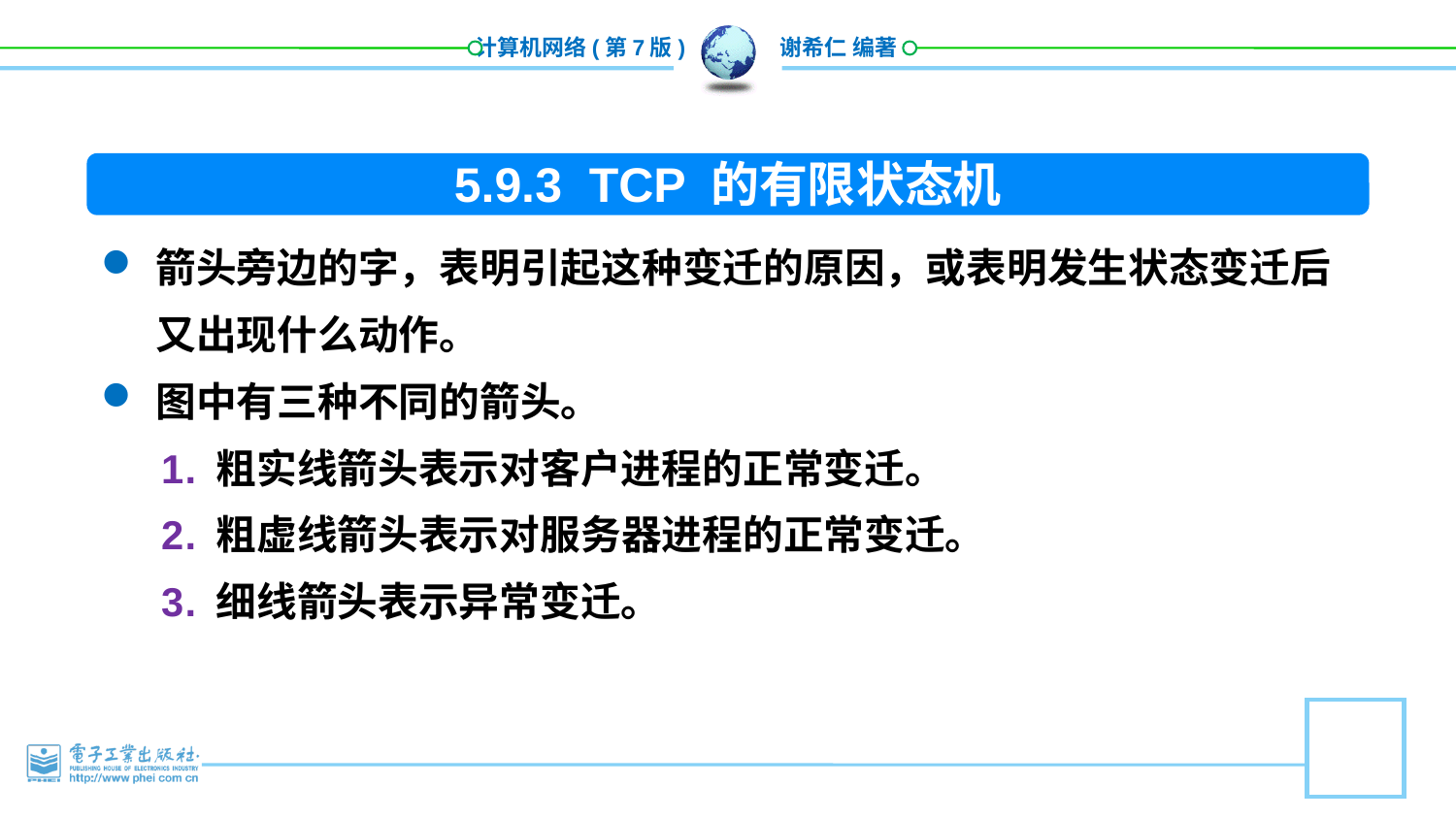

5.9.3  TCP 的有限状态机

箭头旁边的字，表明引起这种变迁的原因，或表明发生状态变迁后又出现什么动作。
图中有三种不同的箭头。
粗实线箭头表示对客户进程的正常变迁。
粗虚线箭头表示对服务器进程的正常变迁。
细线箭头表示异常变迁。